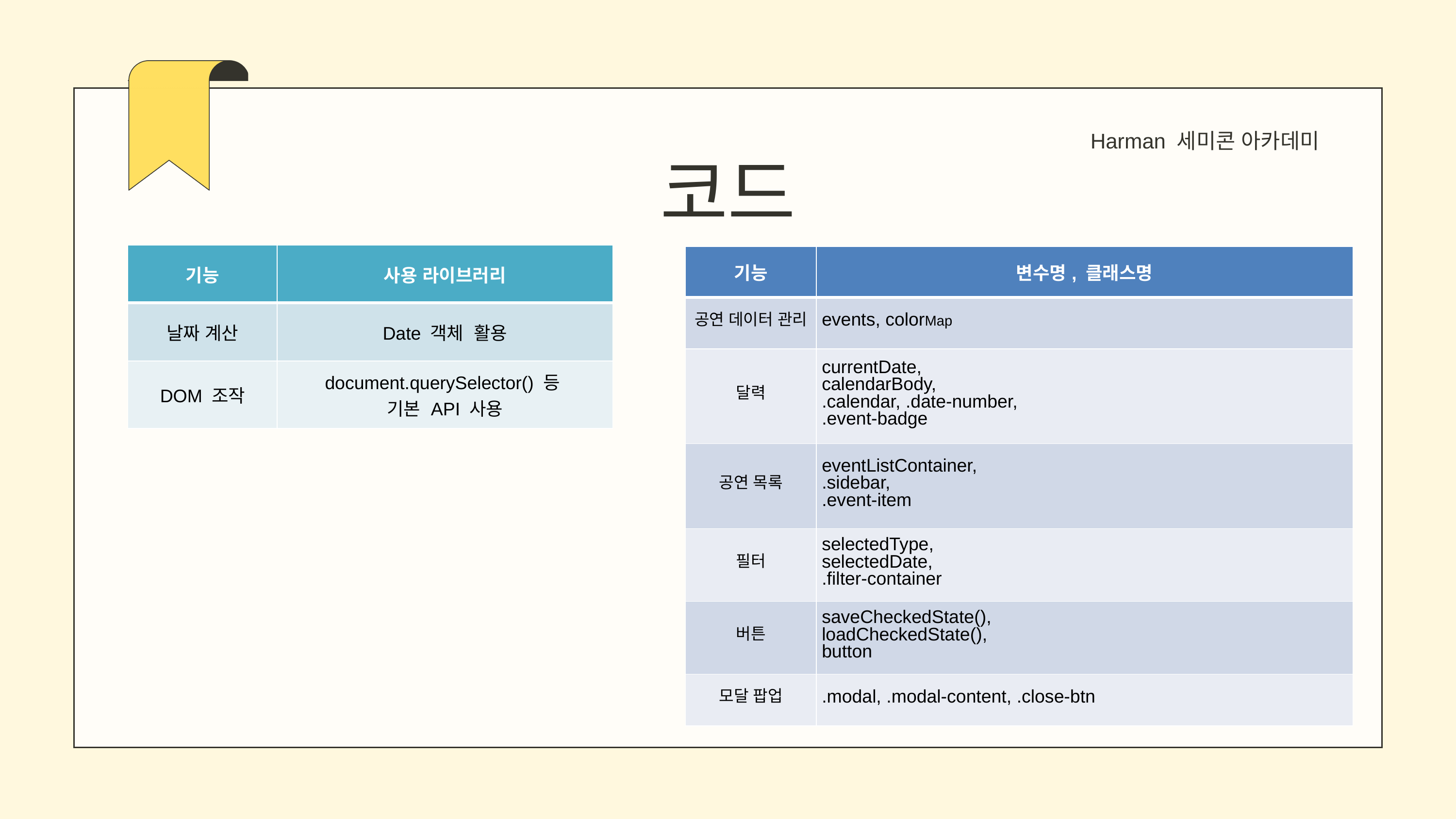

Harman 세미콘 아카데미
코드
| 기능 | 사용 라이브러리 |
| --- | --- |
| 날짜 계산 | Date 객체 활용 |
| DOM 조작 | document.querySelector() 등 기본 API 사용 |
| 기능 | 변수명, 클래스명 |
| --- | --- |
| 공연 데이터 관리 | events, colorMap |
| 달력 | currentDate, calendarBody, .calendar, .date-number, .event-badge |
| 공연 목록 | eventListContainer, .sidebar, .event-item |
| 필터 | selectedType, selectedDate, .filter-container |
| 버튼 | saveCheckedState(), loadCheckedState(), button |
| 모달 팝업 | .modal, .modal-content, .close-btn |